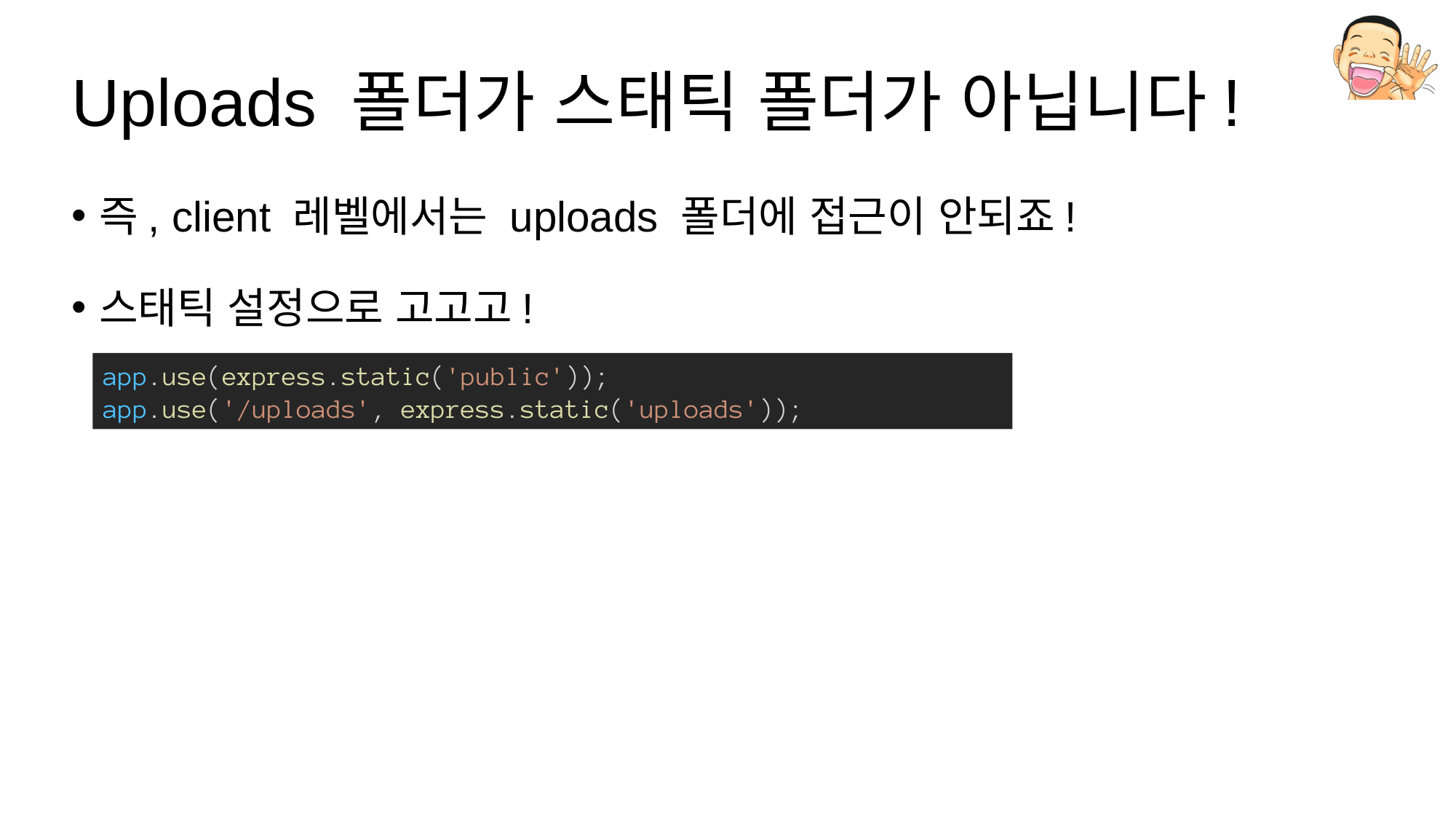

# Uploads 폴더가 스태틱 폴더가 아닙니다!
즉, client 레벨에서는 uploads 폴더에 접근이 안되죠!
스태틱 설정으로 고고고!
app.use(express.static('public'));
app.use('/uploads', express.static('uploads'));